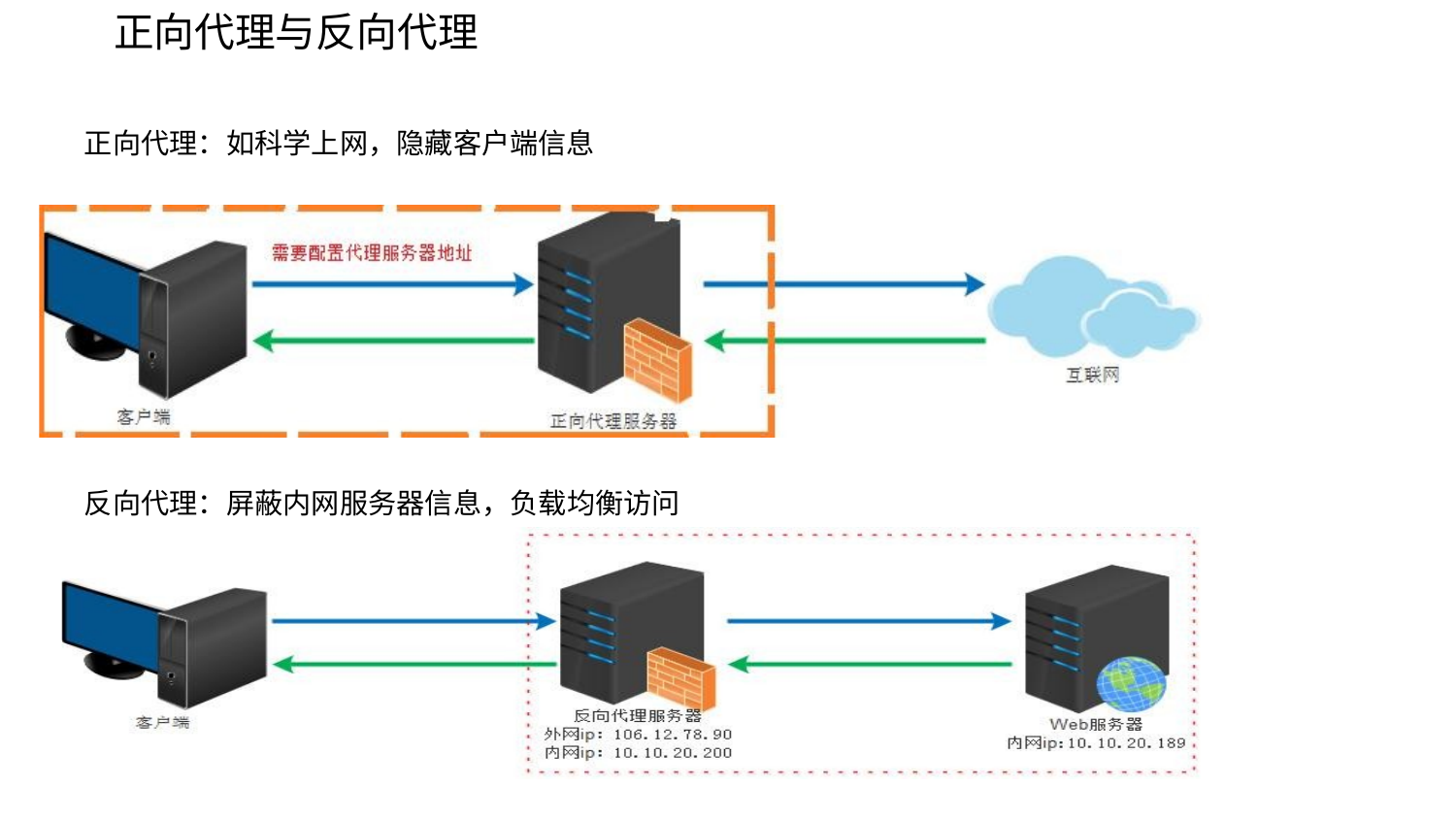

# 正向代理与反向代理
正向代理：如科学上网，隐藏客户端信息

反向代理：屏蔽内网服务器信息，负载均衡访问